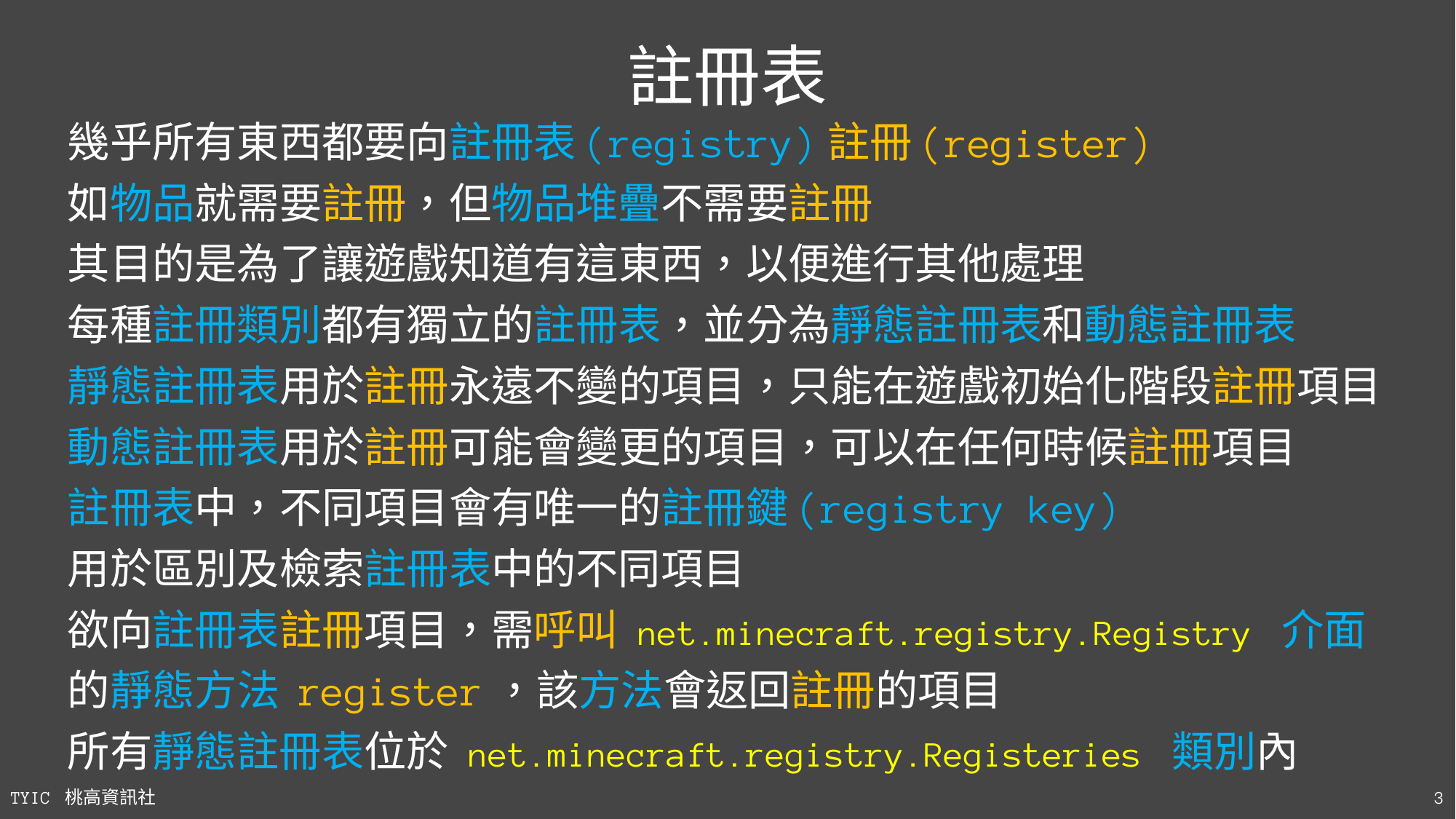

# 註冊表
幾乎所有東西都要向註冊表(registry)註冊(register)
如物品就需要註冊，但物品堆疊不需要註冊
其目的是為了讓遊戲知道有這東西，以便進行其他處理
每種註冊類別都有獨立的註冊表，並分為靜態註冊表和動態註冊表
靜態註冊表用於註冊永遠不變的項目，只能在遊戲初始化階段註冊項目
動態註冊表用於註冊可能會變更的項目，可以在任何時候註冊項目
註冊表中，不同項目會有唯一的註冊鍵(registry key)
用於區別及檢索註冊表中的不同項目
欲向註冊表註冊項目，需呼叫 net.minecraft.registry.Registry 介面
的靜態方法 register，該方法會返回註冊的項目
所有靜態註冊表位於 net.minecraft.registry.Registeries 類別內